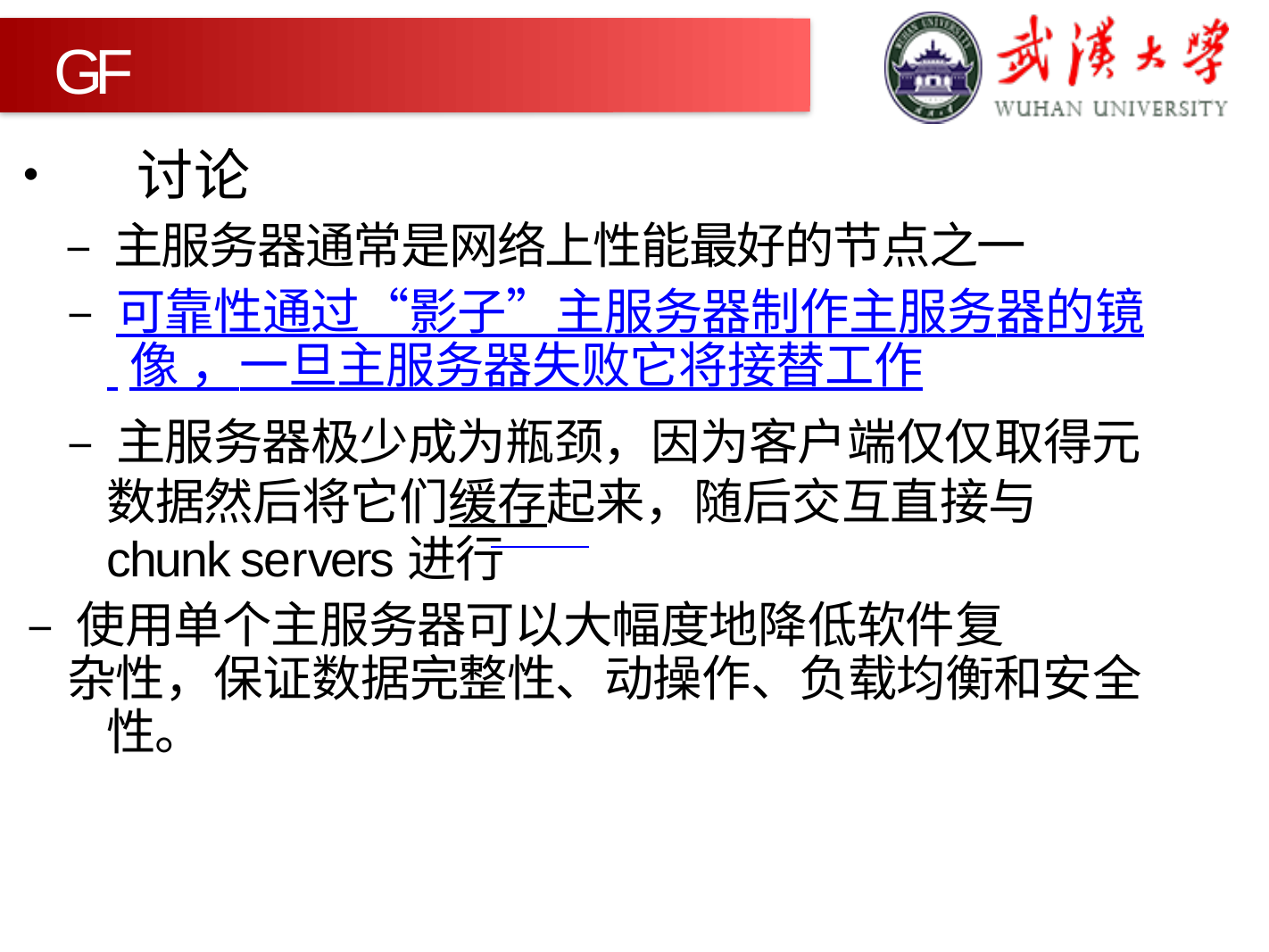

GFS

•	讨论
	 – 主服务器通常是网络上性能最好的节点之一
– 可靠性通过“影子”主服务器制作主服务器的镜
 像 ，一旦主服务器失败它将接替工作

– 主服务器极少成为瓶颈，因为客户端仅仅取得元 数据然后将它们缓存起来，随后交互直接与chunk servers进行
– 使用单个主服务器可以大幅度地降低软件复
杂性，保证数据完整性、动操作、负载均衡和安全性。